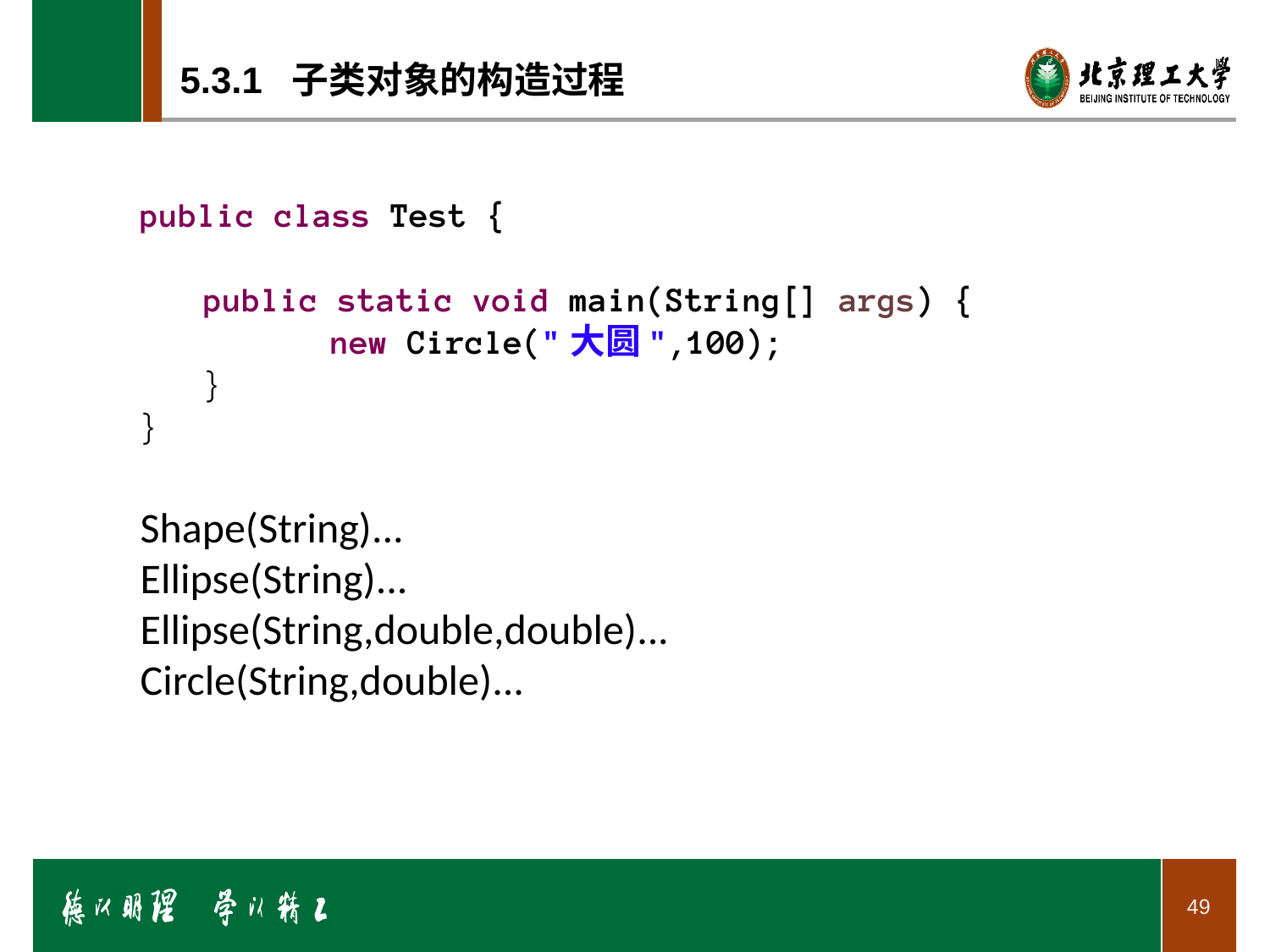

# 5.3.1  子类对象的构造过程
public class Test {

public static void main(String[] args) {
	new Circle("大圆",100);
}
}
Shape(String)...
Ellipse(String)...
Ellipse(String,double,double)...
Circle(String,double)...